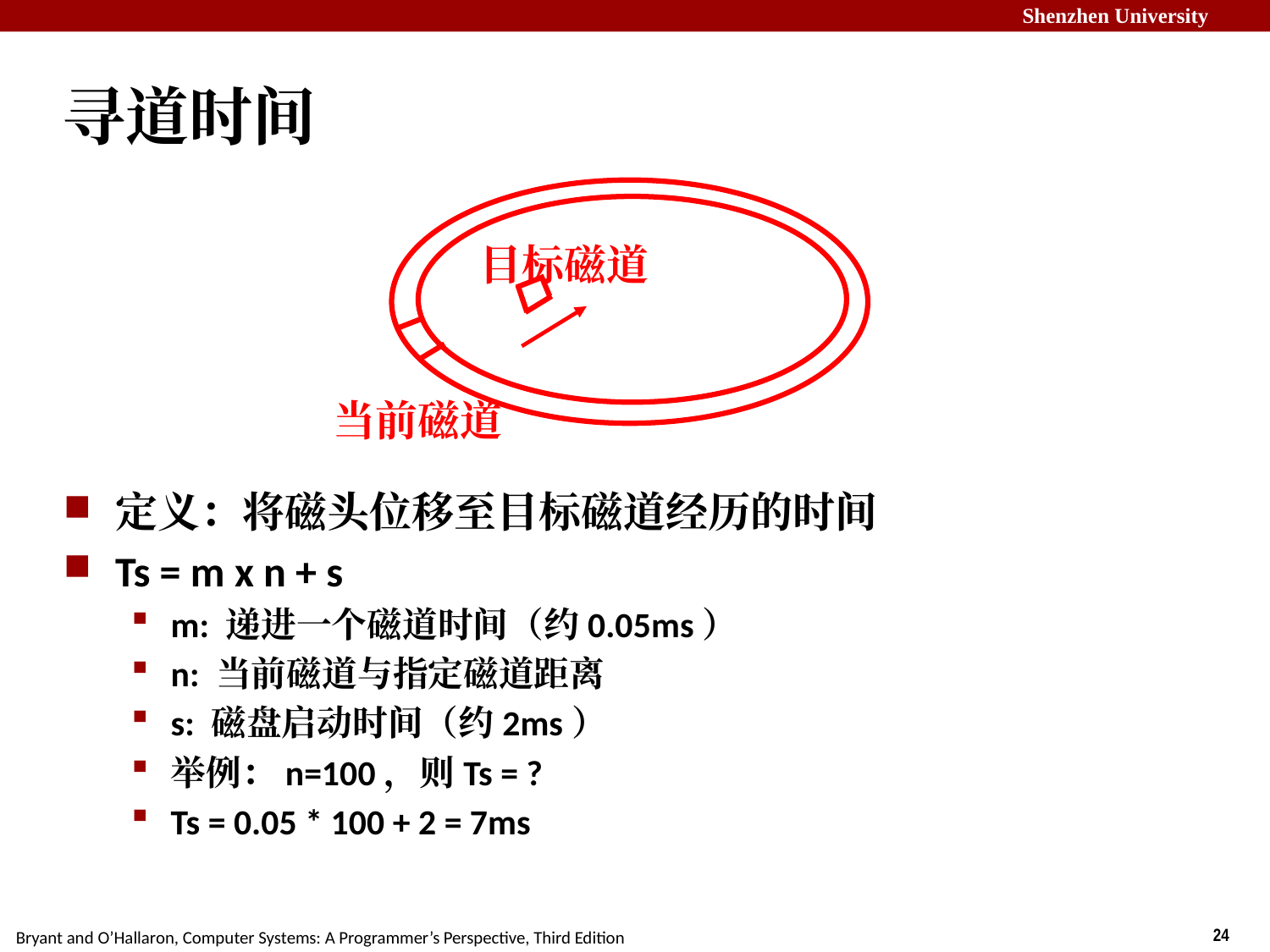

# 寻道时间

目标磁道
当前磁道
定义：将磁头位移至目标磁道经历的时间
Ts = m x n + s
m: 递进一个磁道时间（约0.05ms）
n: 当前磁道与指定磁道距离
s: 磁盘启动时间（约2ms）
举例：n=100，则Ts = ?
Ts = 0.05 * 100 + 2 = 7ms